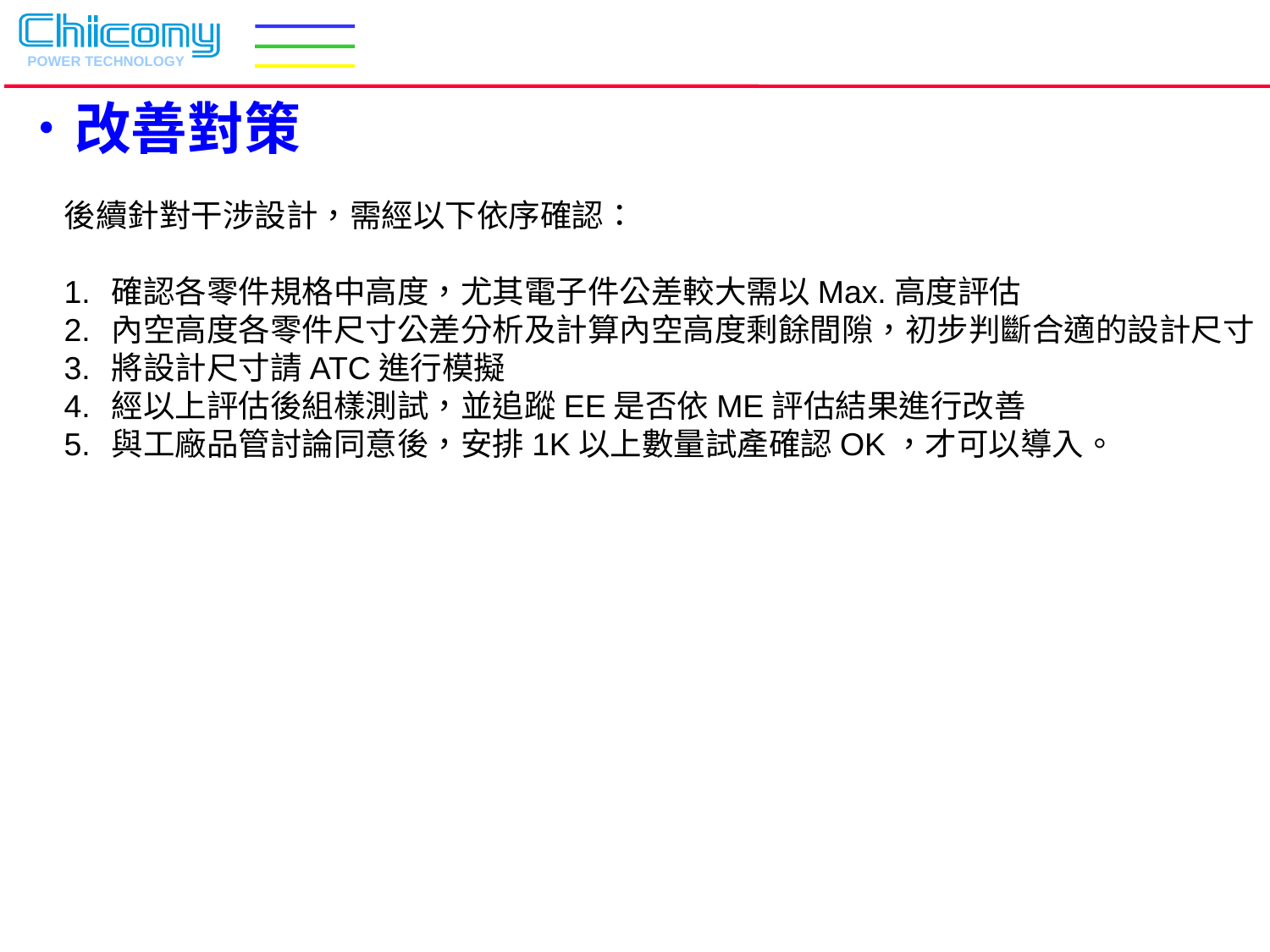

˙改善對策
後續針對干涉設計，需經以下依序確認：

確認各零件規格中高度，尤其電子件公差較大需以Max.高度評估
內空高度各零件尺寸公差分析及計算內空高度剩餘間隙，初步判斷合適的設計尺寸
將設計尺寸請ATC進行模擬
經以上評估後組樣測試，並追蹤EE是否依ME評估結果進行改善
與工廠品管討論同意後，安排1K以上數量試產確認OK，才可以導入。